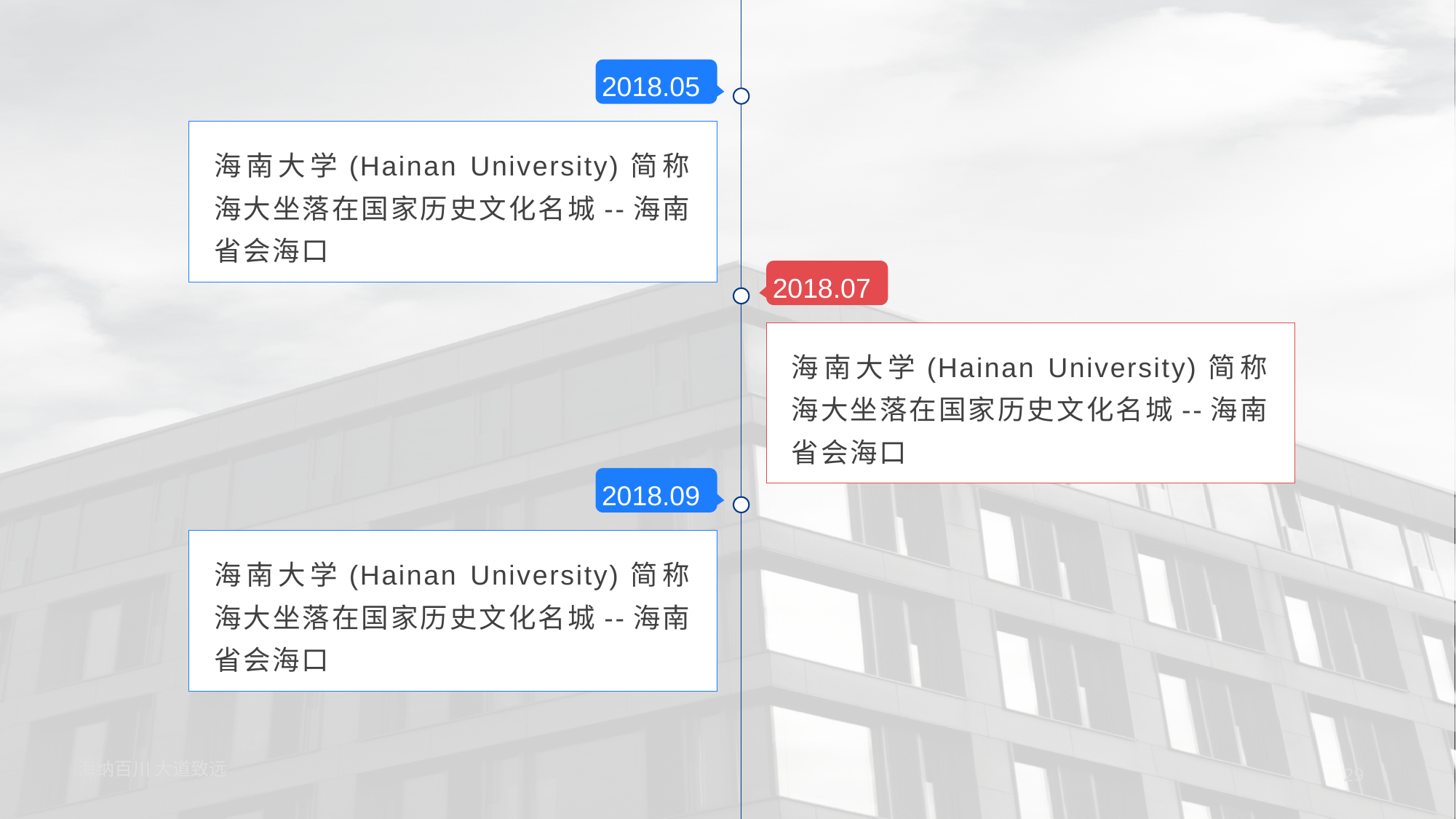

2018.05

海南大学(Hainan University)简称海大坐落在国家历史文化名城--海南省会海口
2018.07

海南大学(Hainan University)简称海大坐落在国家历史文化名城--海南省会海口
2018.09

海南大学(Hainan University)简称海大坐落在国家历史文化名城--海南省会海口
海纳百川 大道致远
29